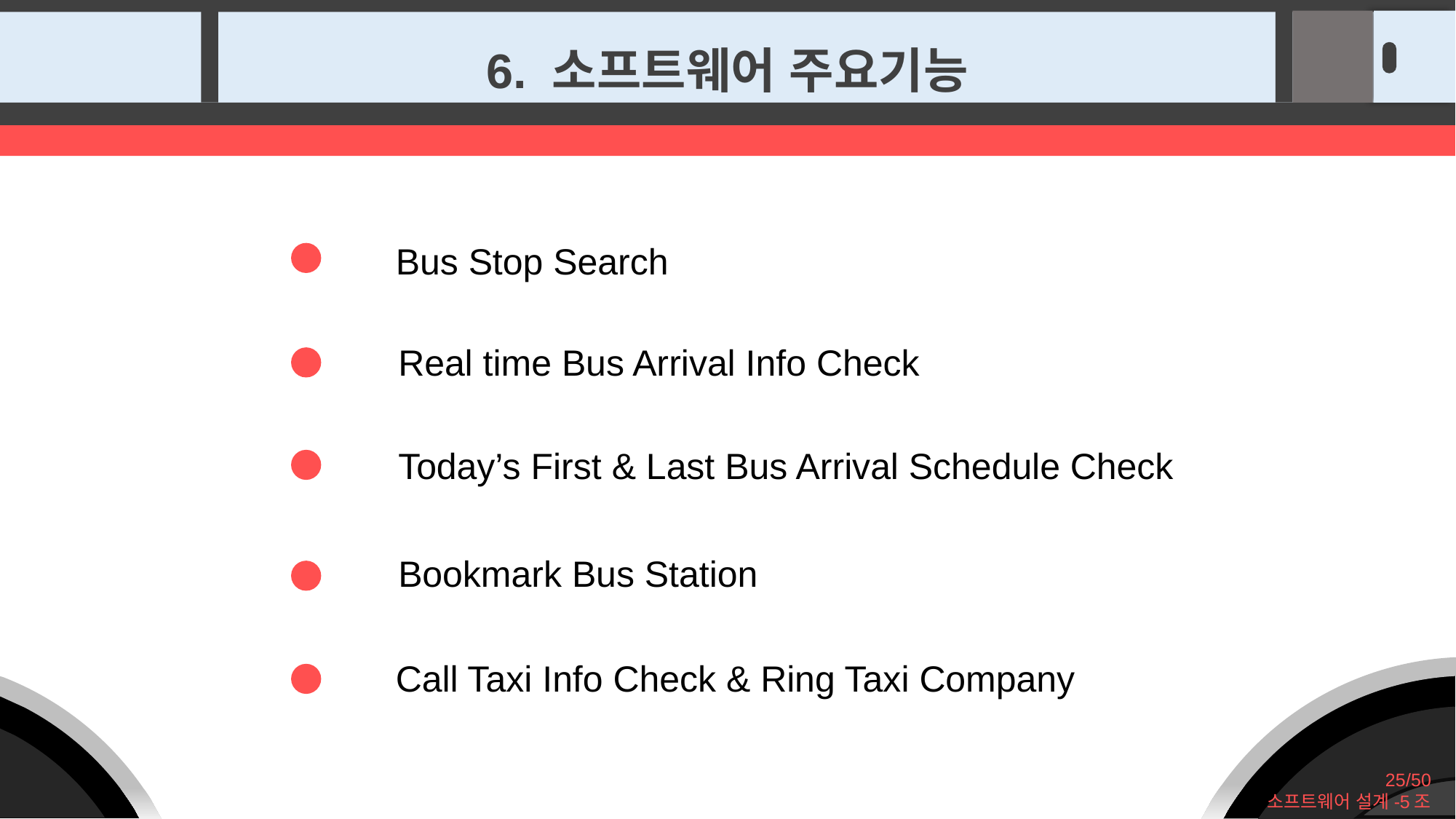

6. 소프트웨어 주요기능
Bus Stop Search

Real time Bus Arrival Info Check

Today’s First & Last Bus Arrival Schedule Check

Bookmark Bus Station

Call Taxi Info Check & Ring Taxi Company

25/50
소프트웨어 설계-5조